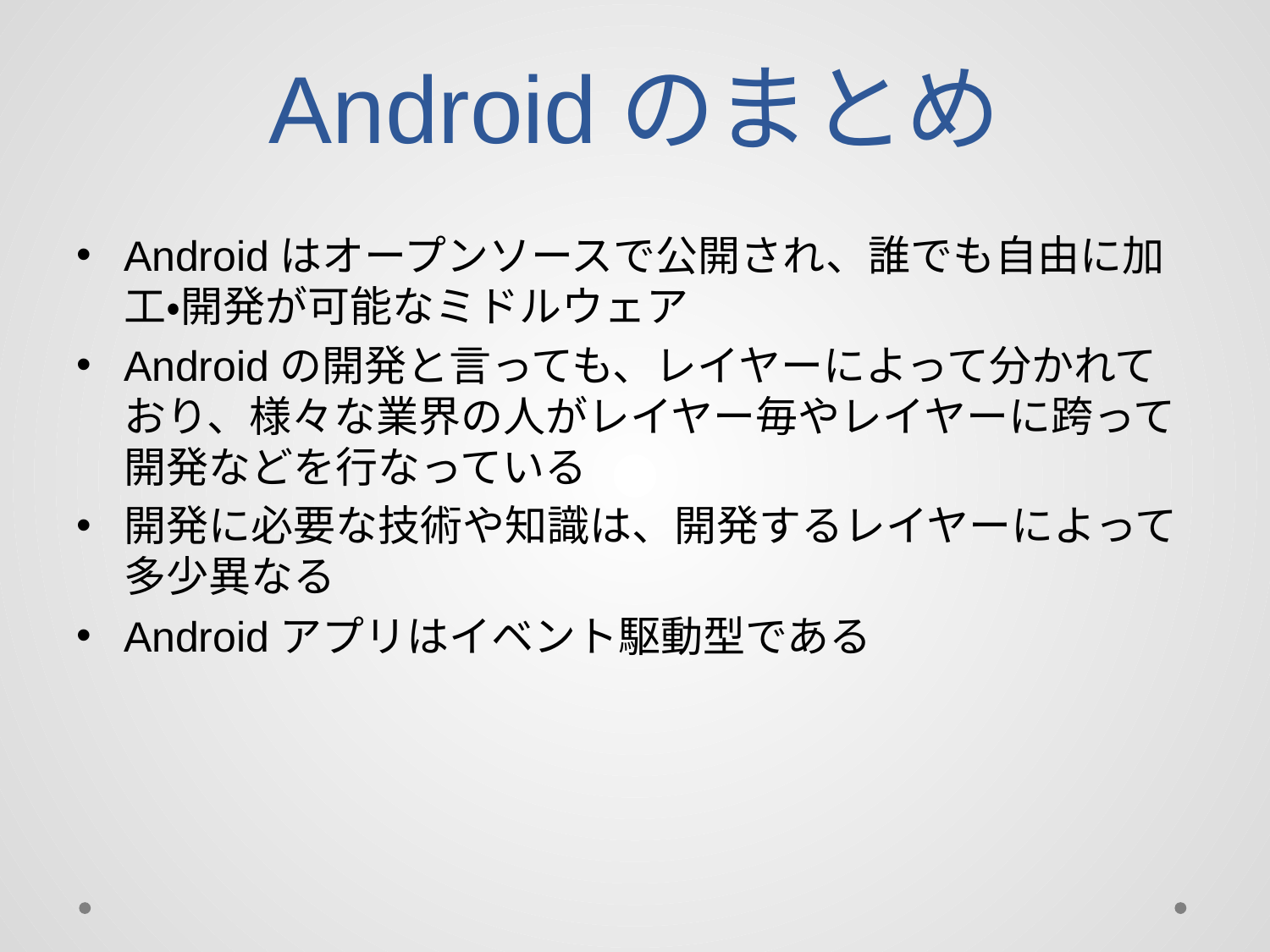

# Androidのまとめ
Androidはオープンソースで公開され、誰でも自由に加工・開発が可能なミドルウェア
Androidの開発と言っても、レイヤーによって分かれており、様々な業界の人がレイヤー毎やレイヤーに跨って開発などを行なっている
開発に必要な技術や知識は、開発するレイヤーによって多少異なる
Androidアプリはイベント駆動型である